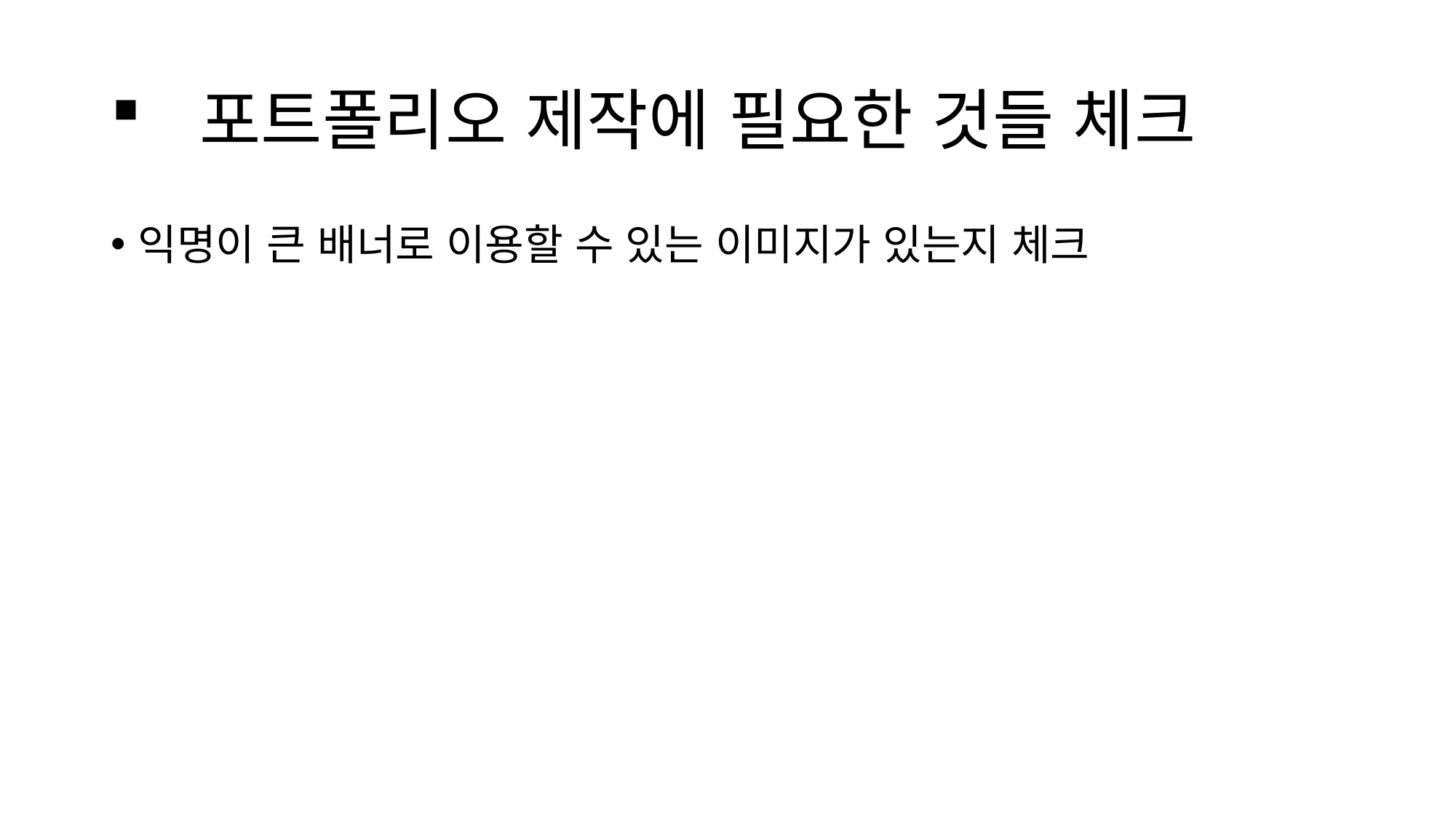

# 포트폴리오 제작에 필요한 것들 체크
익명이 큰 배너로 이용할 수 있는 이미지가 있는지 체크